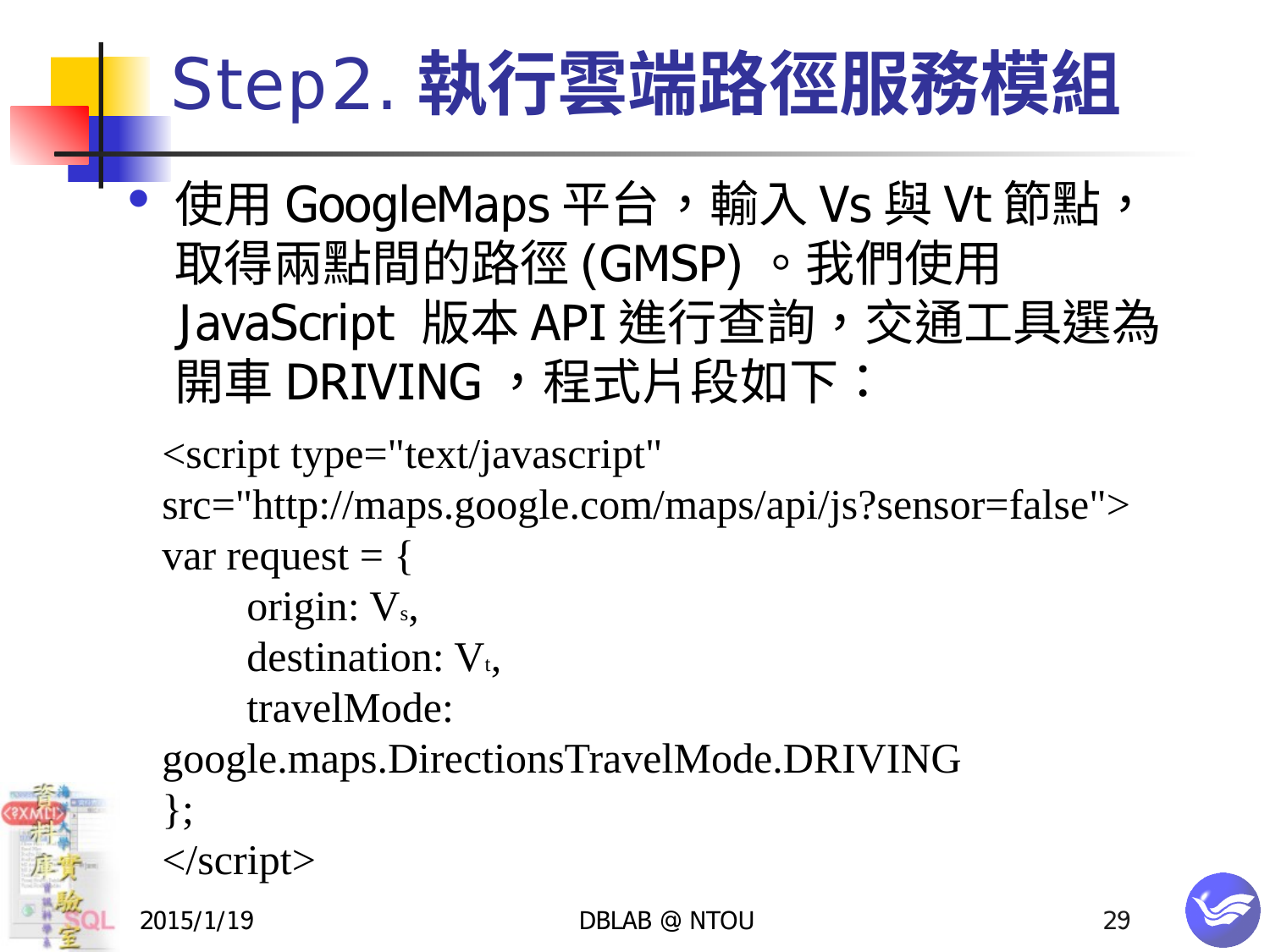

# Step2.執行雲端路徑服務模組
使用GoogleMaps平台，輸入Vs與Vt節點，取得兩點間的路徑(GMSP)。我們使用JavaScript 版本API進行查詢，交通工具選為開車DRIVING，程式片段如下：

<script type="text/javascript" src="http://maps.google.com/maps/api/js?sensor=false">
var request = {
        origin: Vs,
        destination: Vt,
        travelMode: google.maps.DirectionsTravelMode.DRIVING
};
</script>

2015/1/19
DBLAB @ NTOU
29